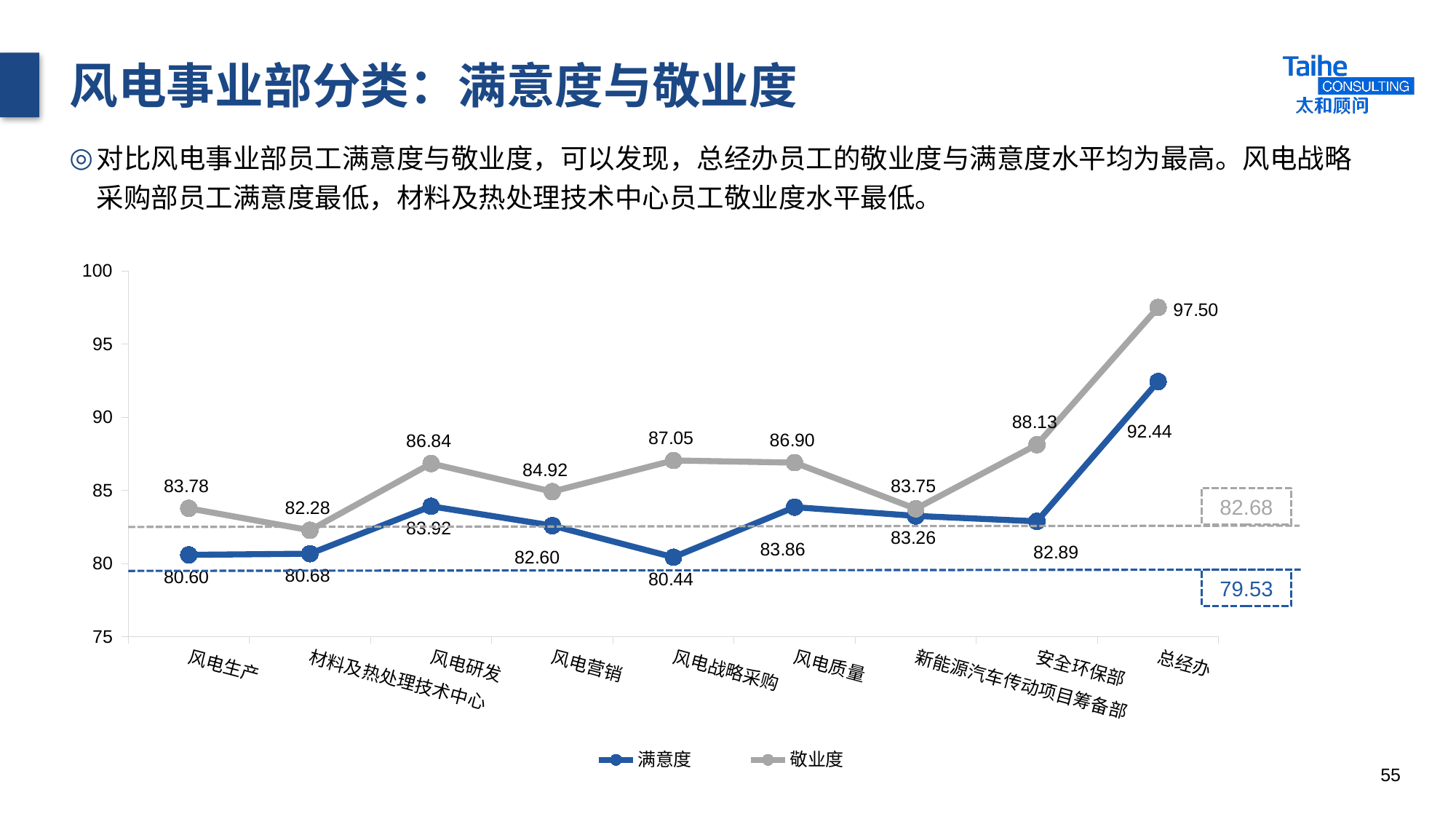

# 风电事业部分类：满意度与敬业度
对比风电事业部员工满意度与敬业度，可以发现，总经办员工的敬业度与满意度水平均为最高。风电战略采购部员工满意度最低，材料及热处理技术中心员工敬业度水平最低。

### Chart

| Category | 满意度 | 敬业度 |
|---|---|---|
| 风电生产 | 80.6 | 83.78 |
| 材料及热处理技术中心 | 80.68 | 82.28 |
| 风电研发 | 83.92 | 86.84 |
| 风电营销 | 82.6 | 84.92 |
| 风电战略采购 | 80.44 | 87.05 |
| 风电质量 | 83.86 | 86.9 |
| 新能源汽车传动项目筹备部 | 83.26 | 83.75 |
| 安全环保部 | 82.89 | 88.13 |
| 总经办 | 92.44 | 97.5 |
82.68
79.53
55